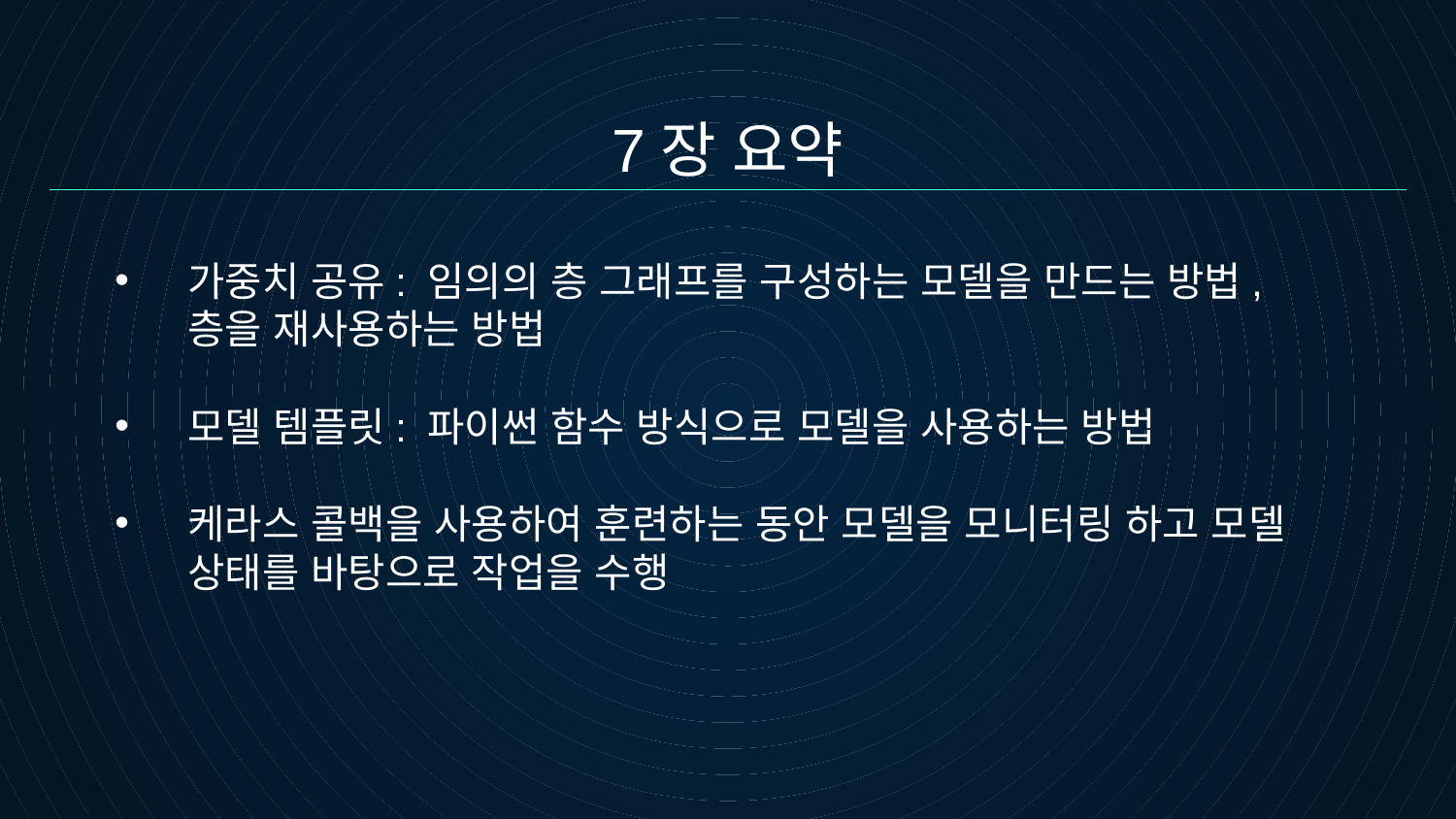

# 7장 요약
가중치 공유: 임의의 층 그래프를 구성하는 모델을 만드는 방법, 층을 재사용하는 방법

모델 템플릿: 파이썬 함수 방식으로 모델을 사용하는 방법

케라스 콜백을 사용하여 훈련하는 동안 모델을 모니터링 하고 모델 상태를 바탕으로 작업을 수행